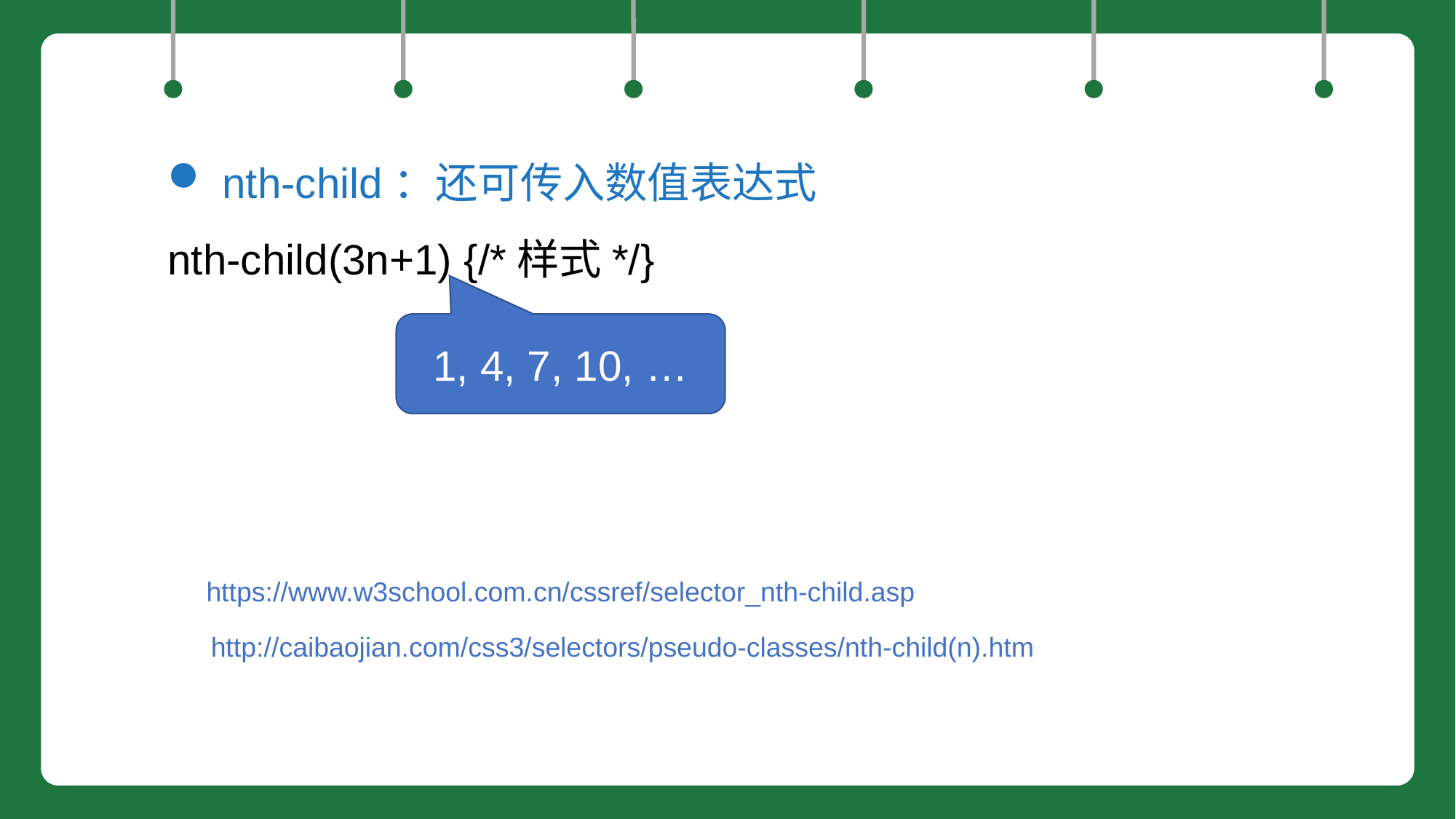

nth-child：还可传入数值表达式
nth-child(3n+1) {/*样式*/}

1, 4, 7, 10, …
https://www.w3school.com.cn/cssref/selector_nth-child.asp
http://caibaojian.com/css3/selectors/pseudo-classes/nth-child(n).htm